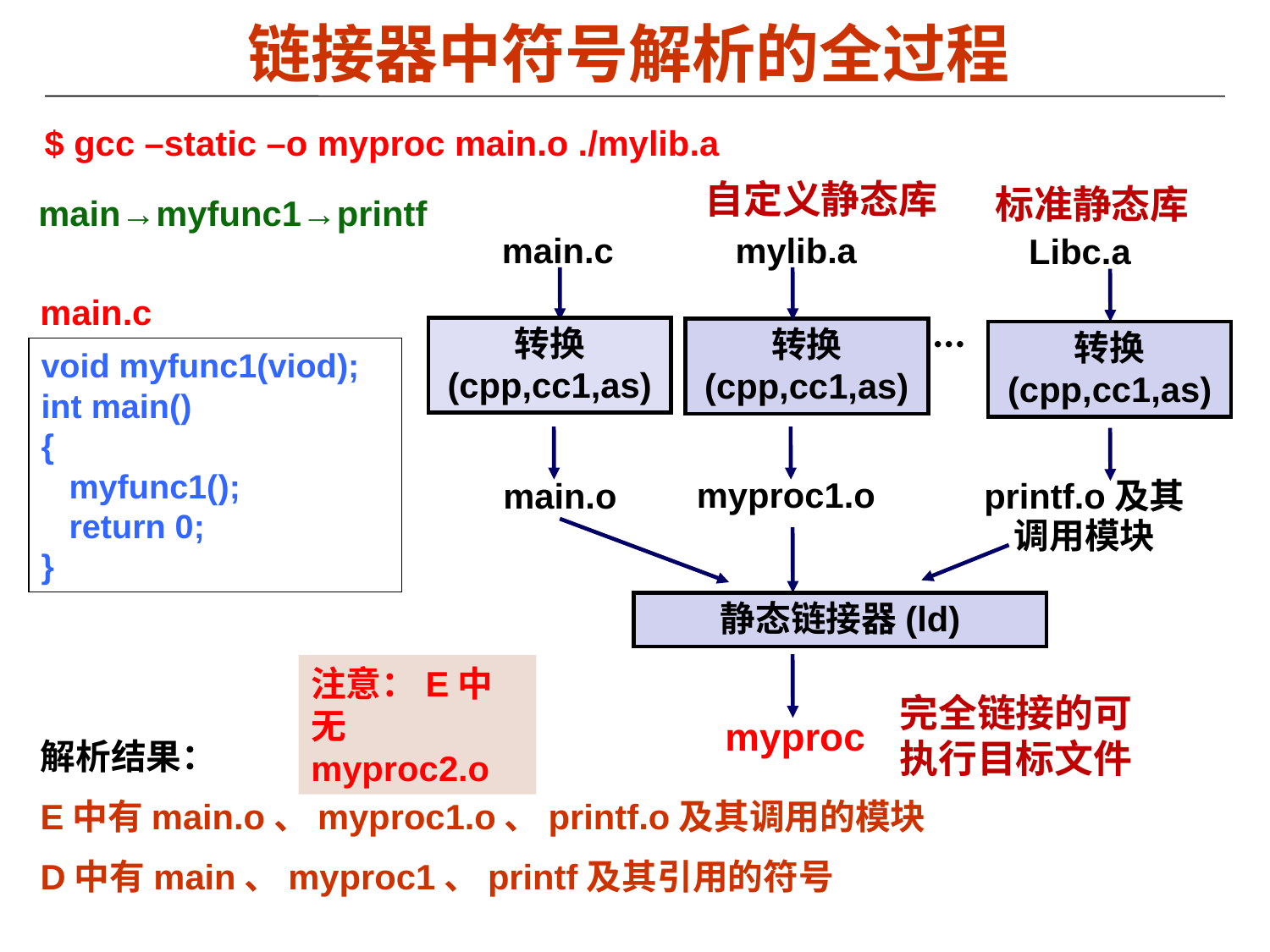

# 链接器中符号解析的全过程
$ gcc –static –o myproc main.o ./mylib.a
自定义静态库
标准静态库
main.c
mylib.a
Libc.a

...
转换
(cpp,cc1,as)
转换
(cpp,cc1,as)
转换
(cpp,cc1,as)

myproc1.o
main.o
printf.o及其调用模块

静态链接器(ld)

完全链接的可执行目标文件
myproc
main→myfunc1→printf
main.c
void myfunc1(viod);
int main()
{
   myfunc1();
   return 0;
}
注意：E中无myproc2.o
解析结果：
E中有main.o、myproc1.o、printf.o及其调用的模块
D中有main、myproc1、printf及其引用的符号